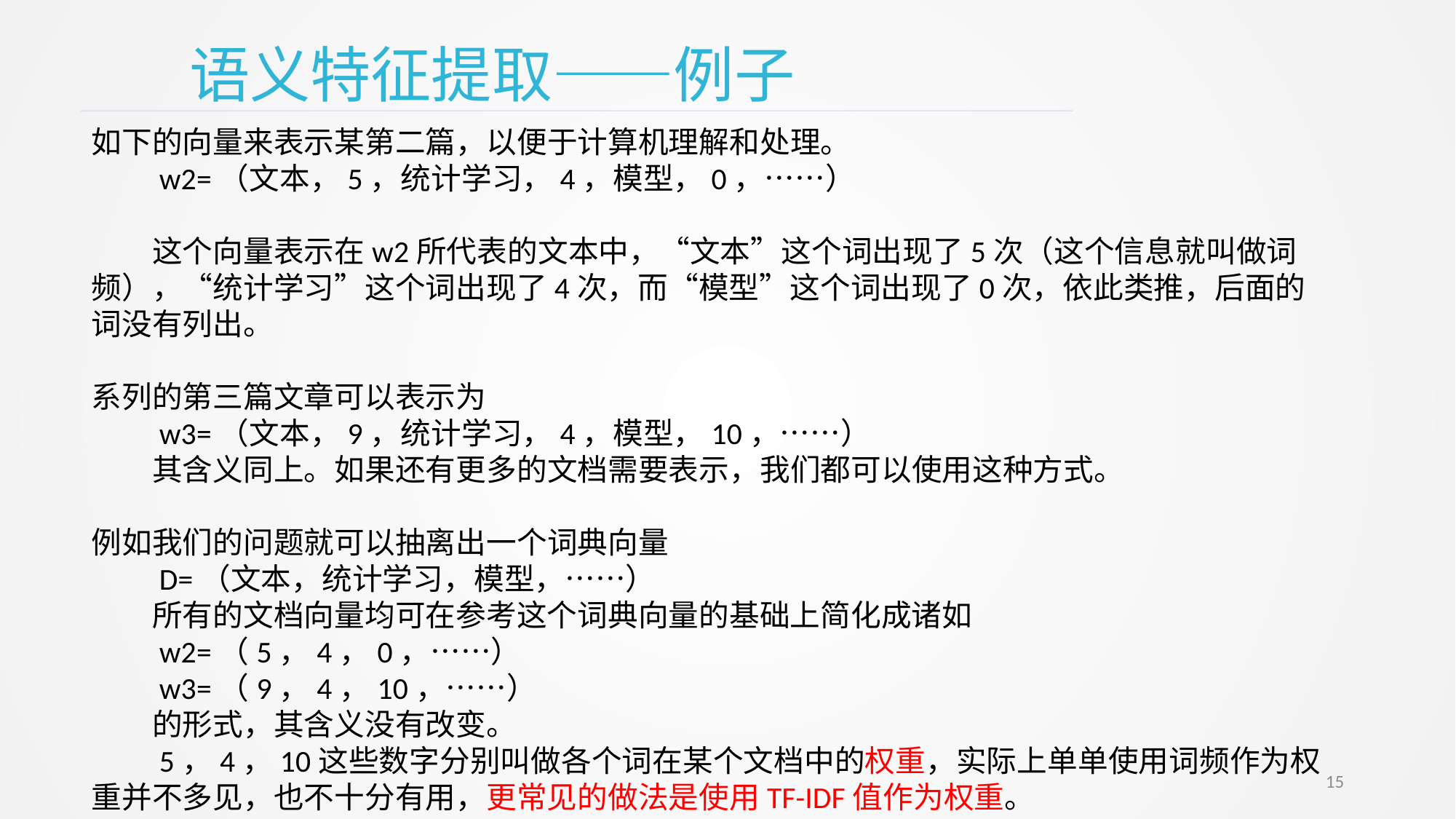

语义特征提取——例子

如下的向量来表示某第二篇，以便于计算机理解和处理。
　　w2=（文本，5，统计学习，4，模型，0，……）

　　这个向量表示在w2所代表的文本中，“文本”这个词出现了5次（这个信息就叫做词频），“统计学习”这个词出现了4次，而“模型”这个词出现了0次，依此类推，后面的词没有列出。

系列的第三篇文章可以表示为
　　w3=（文本，9，统计学习，4，模型，10，……）
　　其含义同上。如果还有更多的文档需要表示，我们都可以使用这种方式。

例如我们的问题就可以抽离出一个词典向量
　　D=（文本，统计学习，模型，……）
　　所有的文档向量均可在参考这个词典向量的基础上简化成诸如
　　w2=（5，4，0，……）
　　w3=（9，4，10，……）
　　的形式，其含义没有改变。
　　5，4，10这些数字分别叫做各个词在某个文档中的权重，实际上单单使用词频作为权重并不多见，也不十分有用，更常见的做法是使用TF-IDF值作为权重。
15